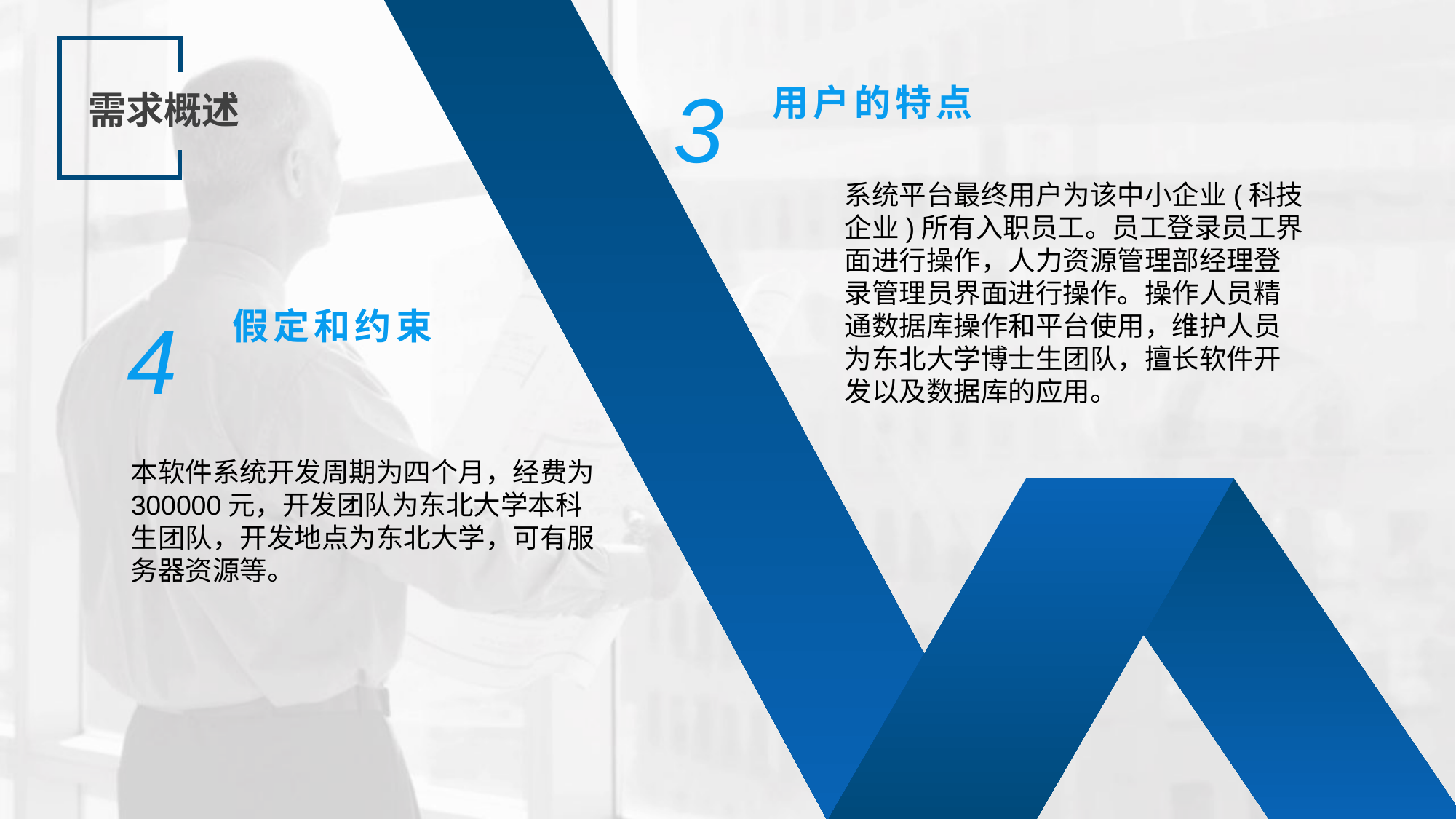

3
用户的特点

需求概述
系统平台最终用户为该中小企业(科技企业)所有入职员工。员工登录员工界面进行操作，人力资源管理部经理登录管理员界面进行操作。操作人员精通数据库操作和平台使用，维护人员为东北大学博士生团队，擅长软件开发以及数据库的应用。
4
假定和约束

本软件系统开发周期为四个月，经费为300000元，开发团队为东北大学本科生团队，开发地点为东北大学，可有服务器资源等。